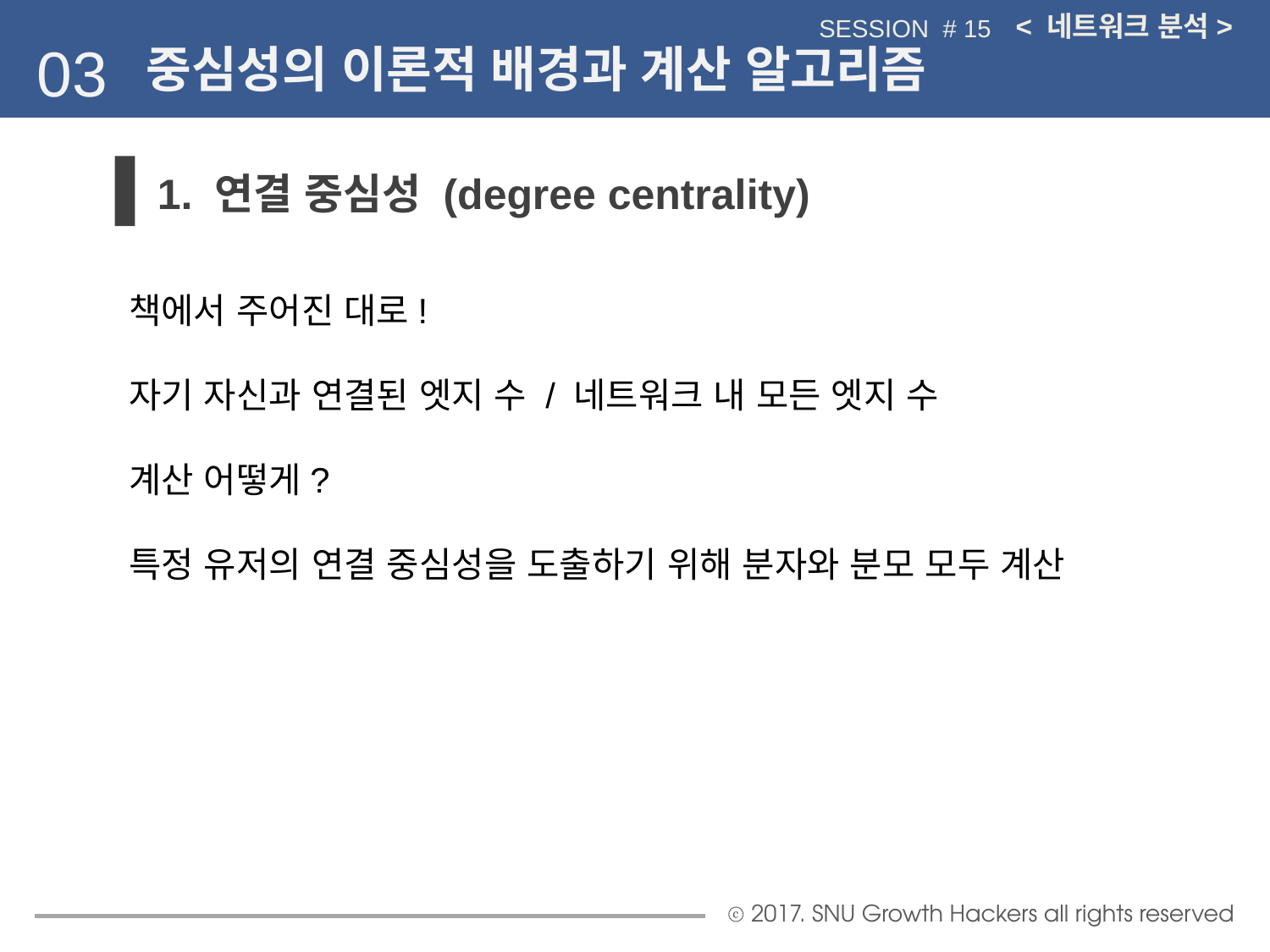

< 네트워크 분석>
SESSION  # 15
03
중심성의 이론적 배경과 계산 알고리즘

1. 연결 중심성 (degree centrality)

책에서 주어진 대로!
자기 자신과 연결된 엣지 수 / 네트워크 내 모든 엣지 수

계산 어떻게?

특정 유저의 연결 중심성을 도출하기 위해 분자와 분모 모두 계산
ⓒ 2017. SNU Growth Hackers all rights reserved